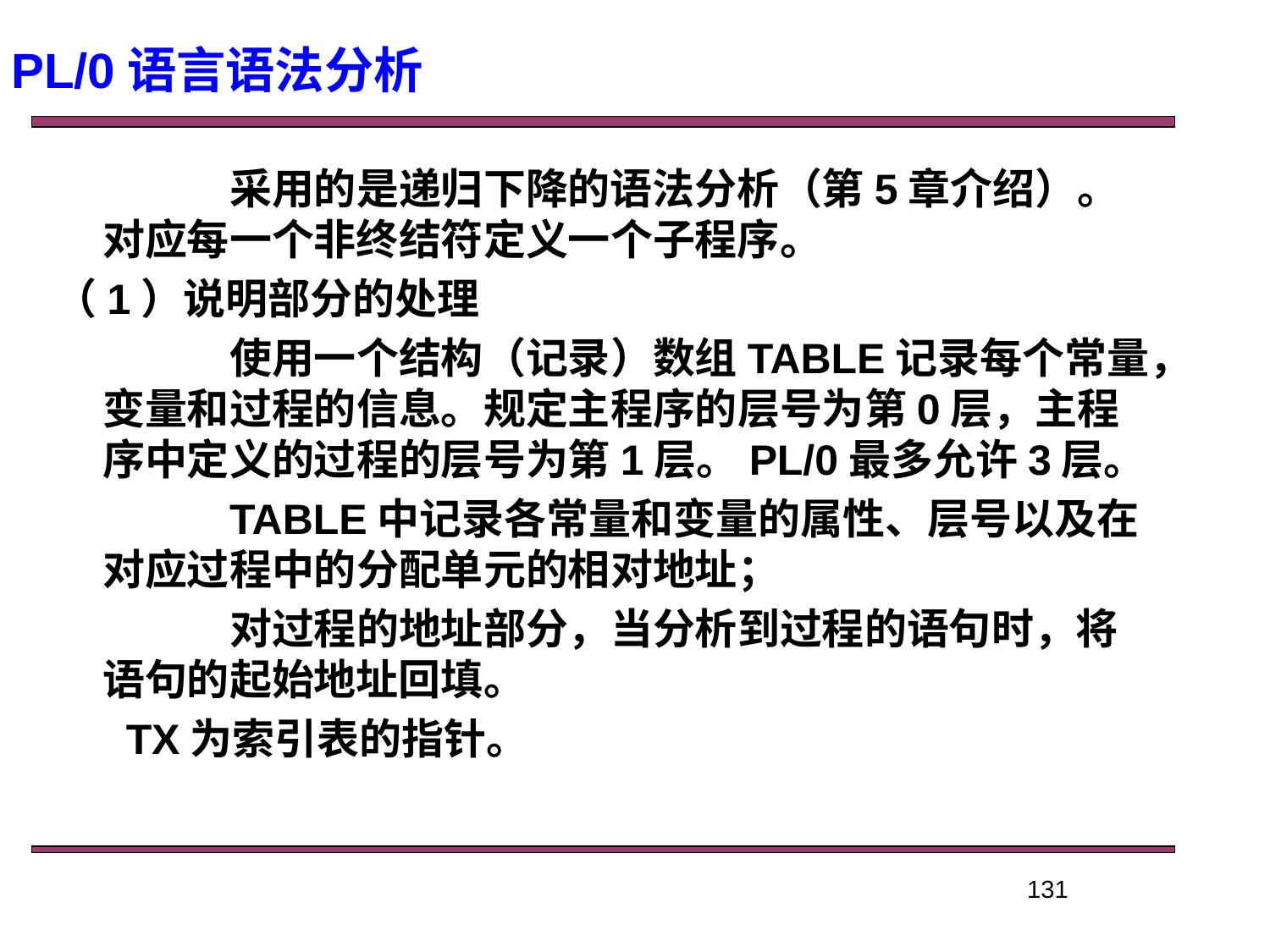

PL/0语言语法分析
		采用的是递归下降的语法分析（第5章介绍）。对应每一个非终结符定义一个子程序。
（1）说明部分的处理
     	使用一个结构（记录）数组TABLE记录每个常量，变量和过程的信息。规定主程序的层号为第0层，主程序中定义的过程的层号为第1层。PL/0最多允许3层。
		TABLE中记录各常量和变量的属性、层号以及在对应过程中的分配单元的相对地址；
		对过程的地址部分，当分析到过程的语句时，将语句的起始地址回填。
      TX为索引表的指针。

131